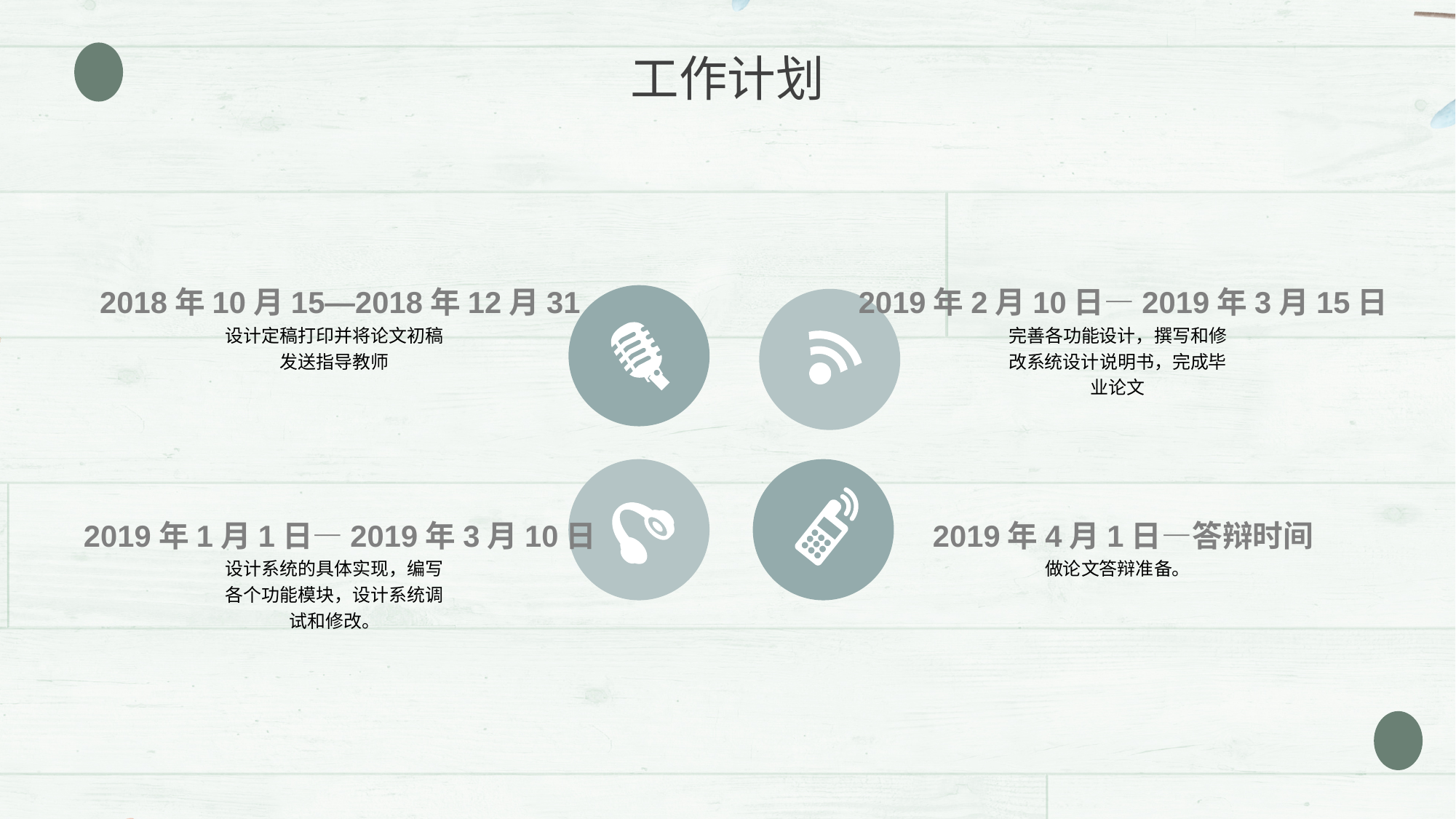

工作计划

2018年10月15—2018年12月31
设计定稿打印并将论文初稿发送指导教师
2019年2月10日—2019年3月15日
完善各功能设计，撰写和修改系统设计说明书，完成毕业论文

2019年4月1日—答辩时间
做论文答辩准备。
2019年1月1日—2019年3月10日
设计系统的具体实现，编写各个功能模块，设计系统调试和修改。